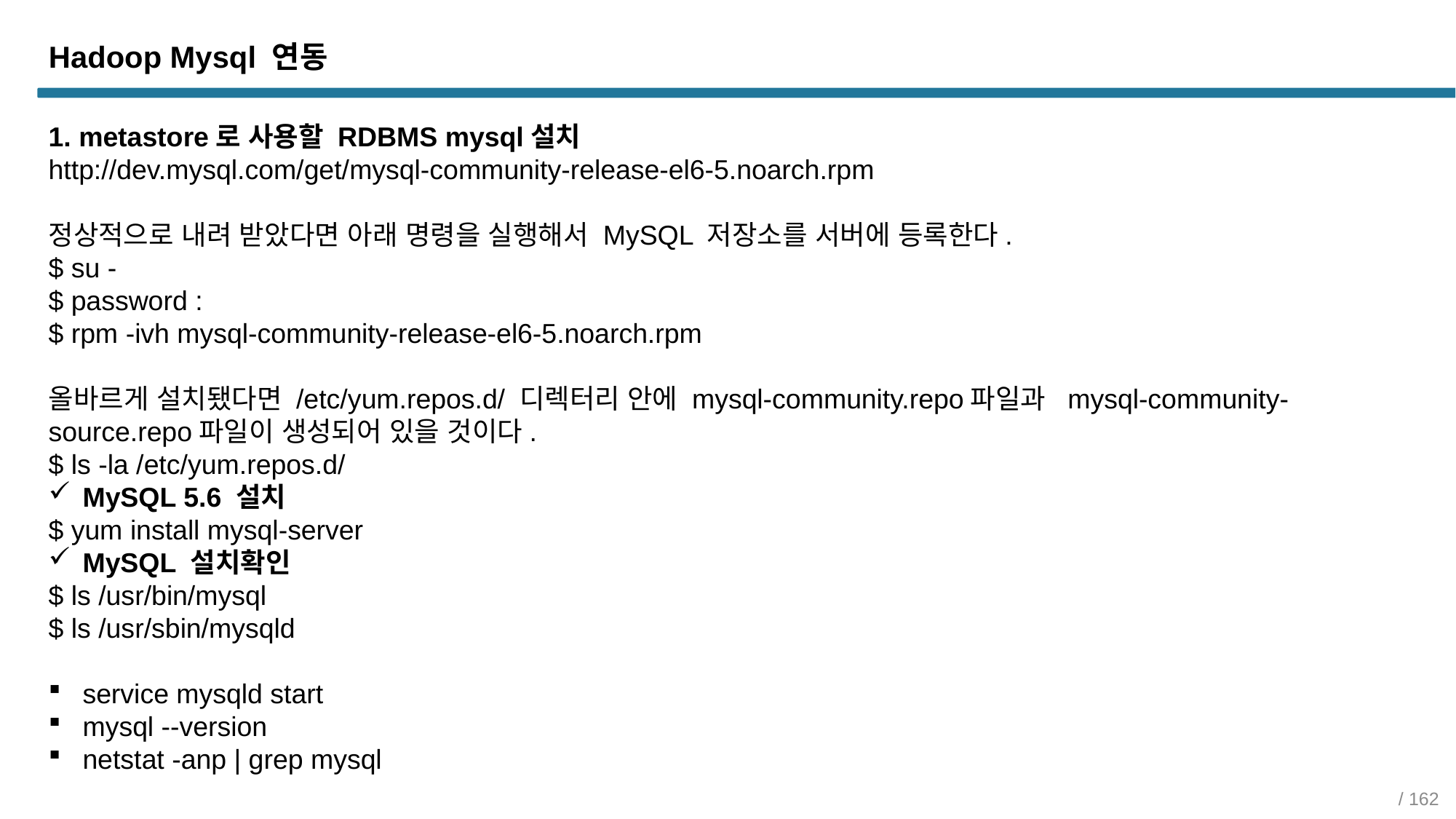

Hadoop Mysql 연동
1. metastore로 사용할 RDBMS mysql설치
http://dev.mysql.com/get/mysql-community-release-el6-5.noarch.rpm

정상적으로 내려 받았다면 아래 명령을 실행해서 MySQL 저장소를 서버에 등록한다.
$ su -
$ password :
$ rpm -ivh mysql-community-release-el6-5.noarch.rpm

올바르게 설치됐다면 /etc/yum.repos.d/ 디렉터리 안에 mysql-community.repo파일과  mysql-community-source.repo파일이 생성되어 있을 것이다.
$ ls -la /etc/yum.repos.d/
MySQL 5.6 설치
$ yum install mysql-server
MySQL 설치확인
$ ls /usr/bin/mysql
$ ls /usr/sbin/mysqld

service mysqld start
mysql --version
netstat -anp | grep mysql
/ 162